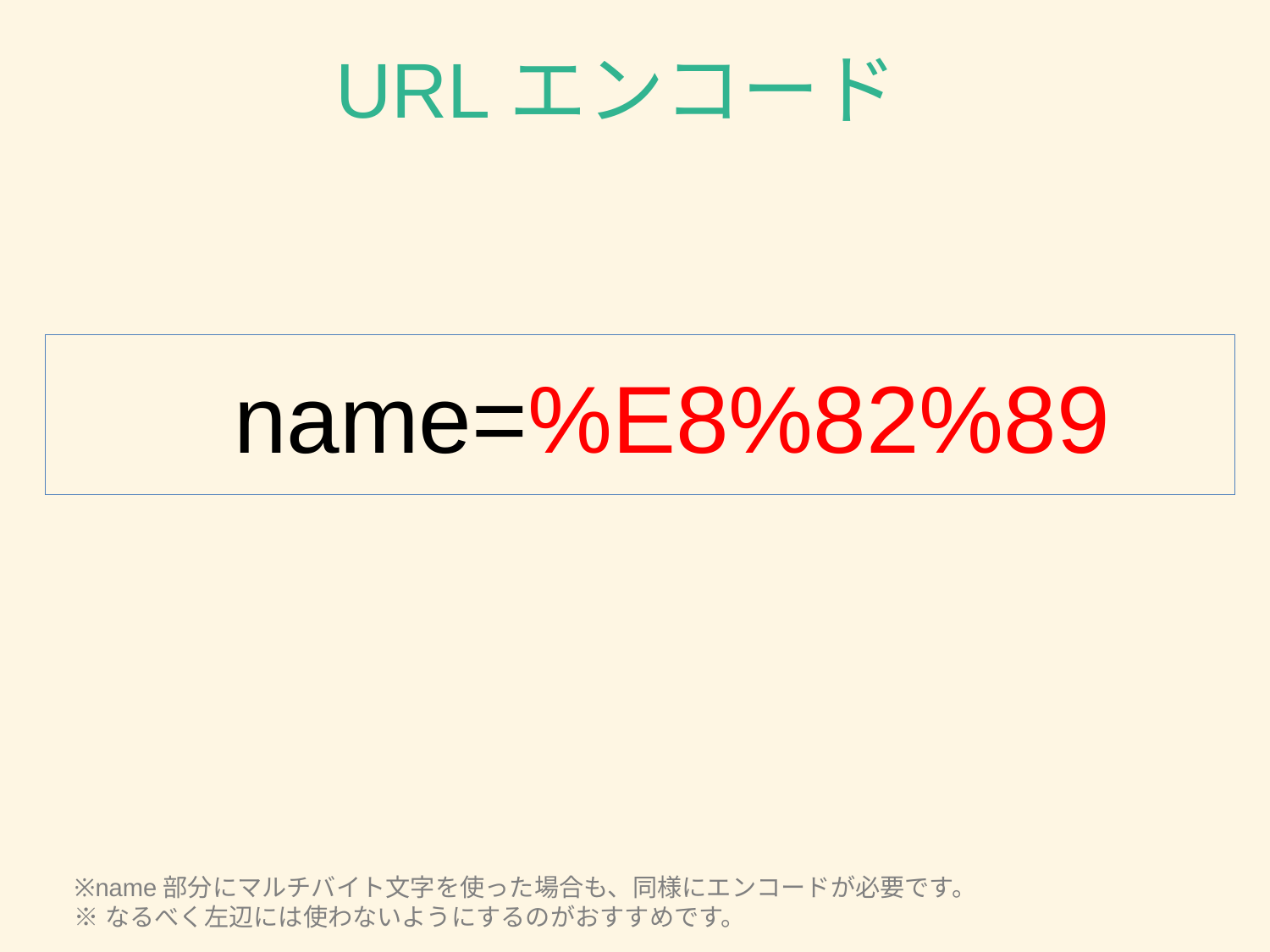

URLエンコード
name=%E8%82%89
※name部分にマルチバイト文字を使った場合も、同様にエンコードが必要です。
※なるべく左辺には使わないようにするのがおすすめです。